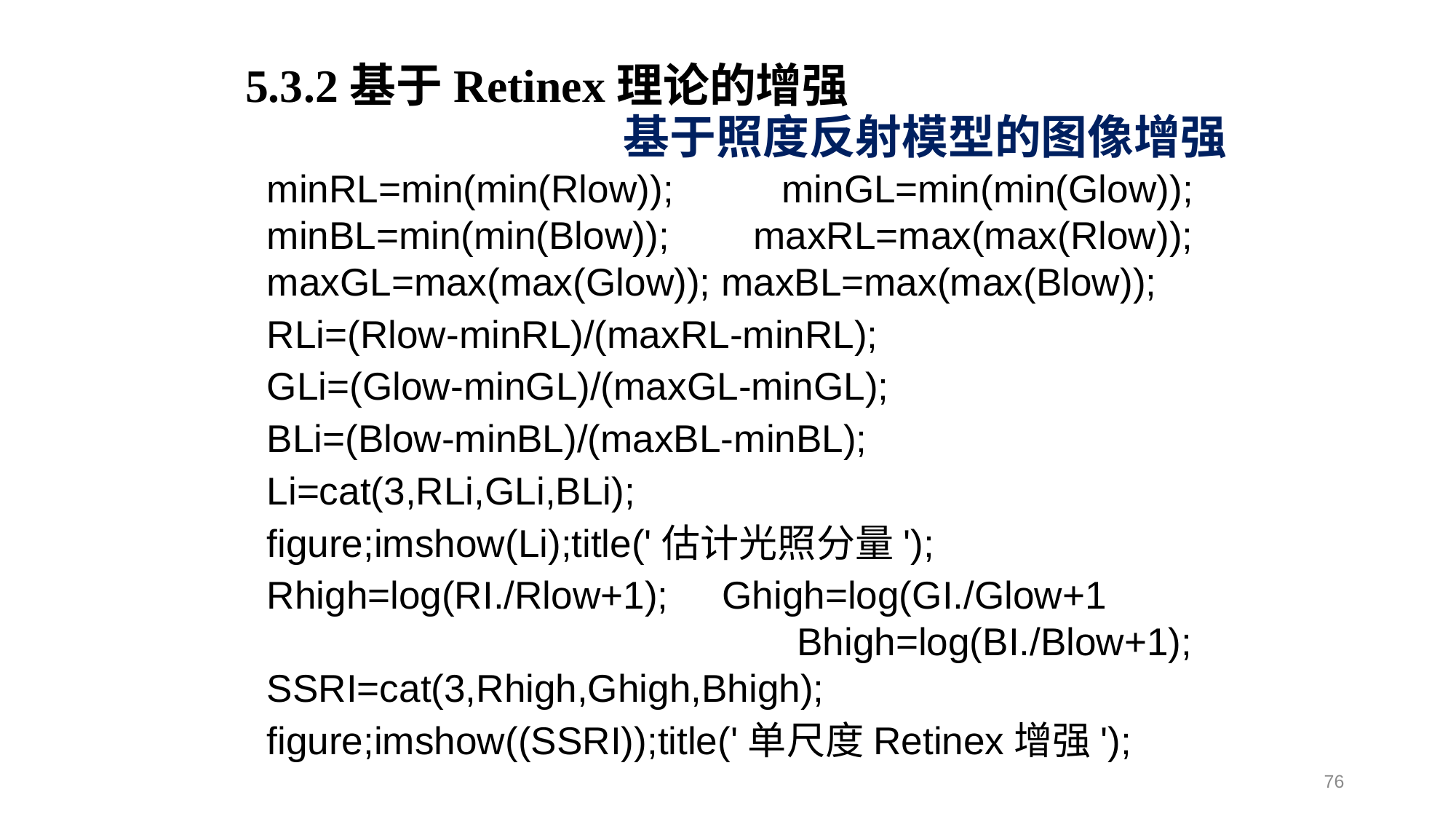

5.3.2基于Retinex理论的增强
基于照度反射模型的图像增强
minRL=min(min(Rlow)); minGL=min(min(Glow)); minBL=min(min(Blow));   maxRL=max(max(Rlow)); maxGL=max(max(Glow)); maxBL=max(max(Blow));
RLi=(Rlow-minRL)/(maxRL-minRL);
GLi=(Glow-minGL)/(maxGL-minGL);
BLi=(Blow-minBL)/(maxBL-minBL);
Li=cat(3,RLi,GLi,BLi);
figure;imshow(Li);title('估计光照分量');
Rhigh=log(RI./Rlow+1);     Ghigh=log(GI./Glow+1                                            Bhigh=log(BI./Blow+1); SSRI=cat(3,Rhigh,Ghigh,Bhigh);
figure;imshow((SSRI));title('单尺度Retinex增强');
76